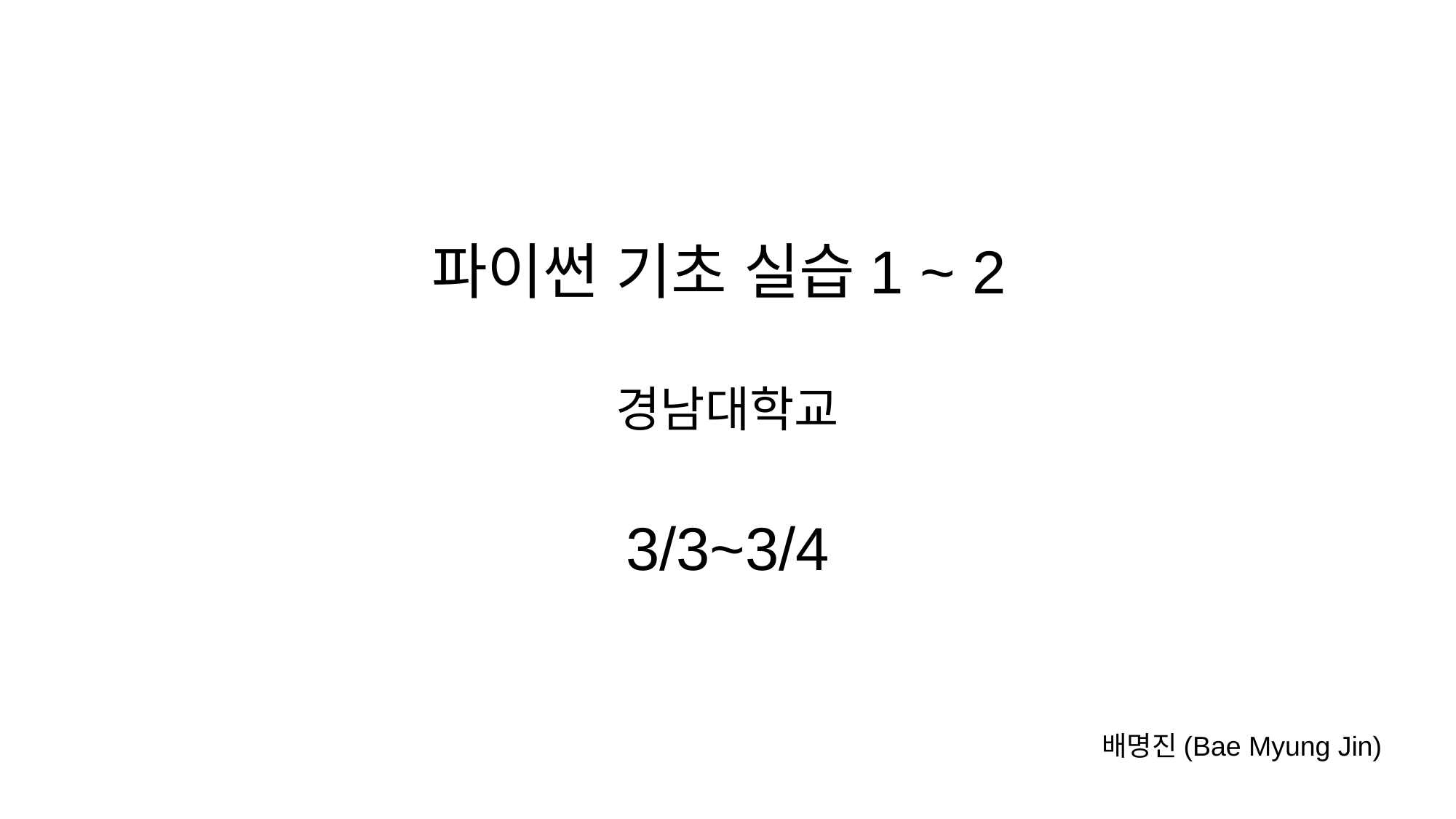

파이썬 기초 실습1 ~ 2

경남대학교

3/3~3/4
배명진(Bae Myung Jin)